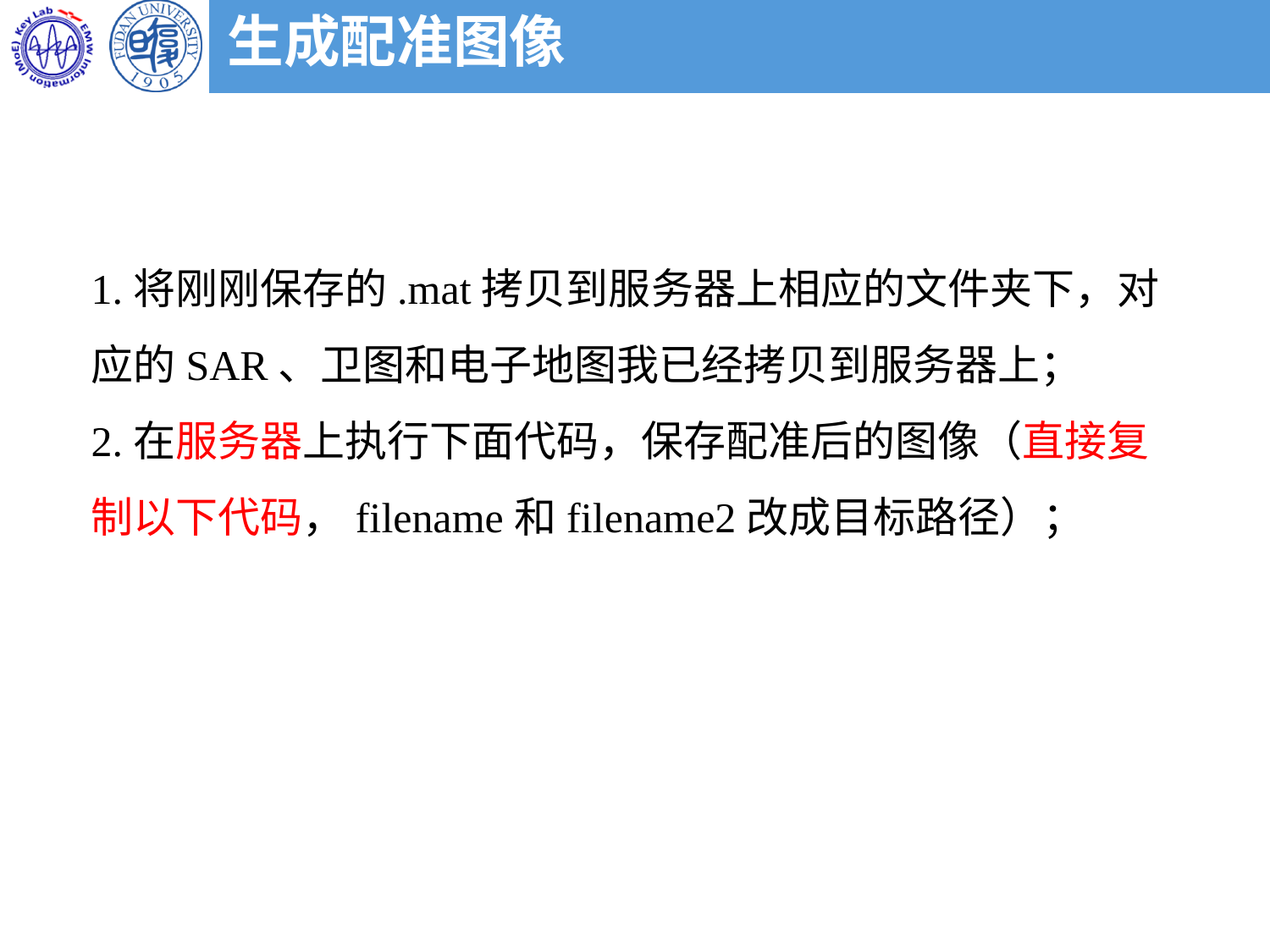

生成配准图像
1.将刚刚保存的.mat拷贝到服务器上相应的文件夹下，对应的SAR、卫图和电子地图我已经拷贝到服务器上；
2.在服务器上执行下面代码，保存配准后的图像（直接复制以下代码，filename和filename2改成目标路径）；